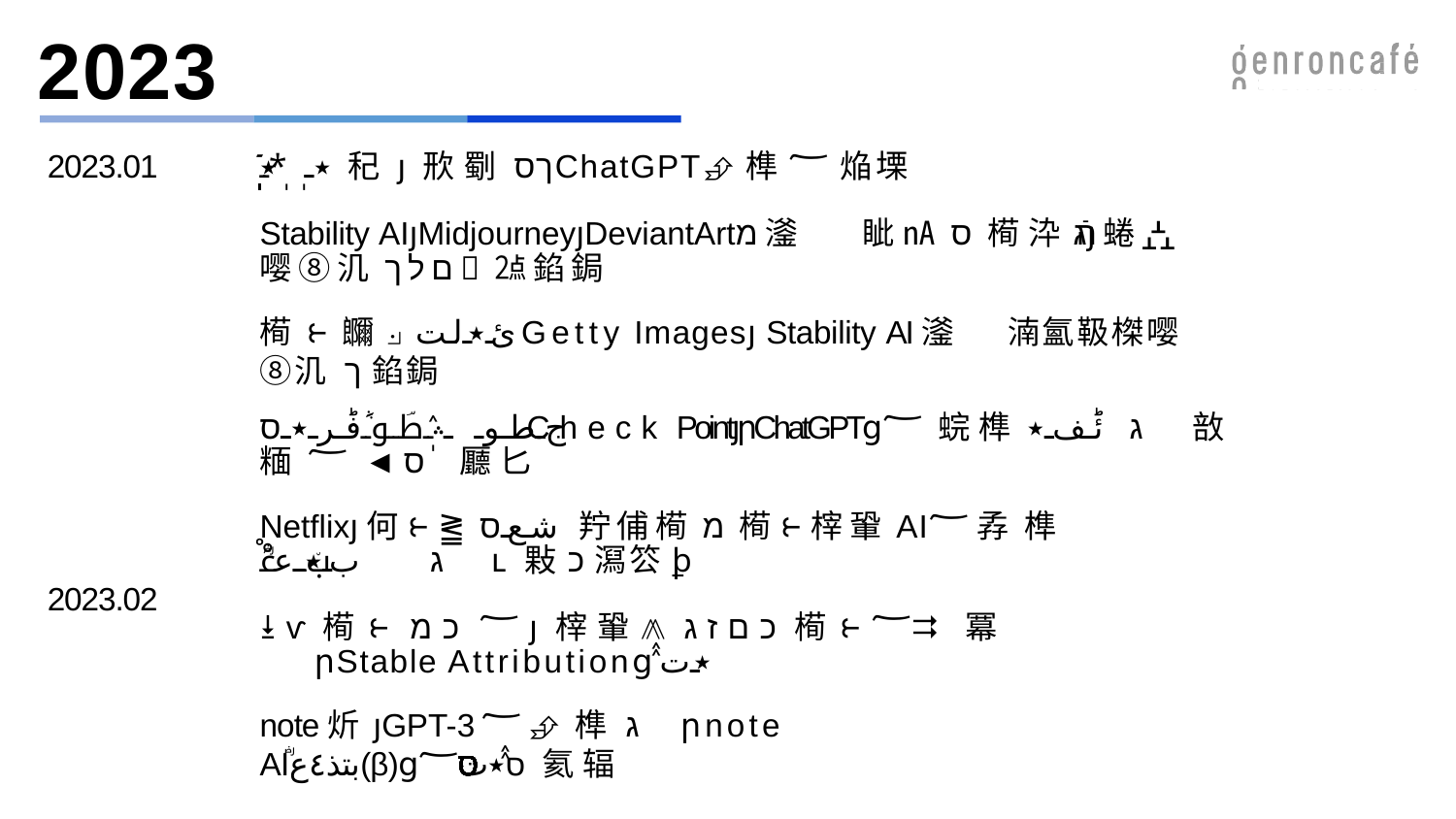

# 2023

2023.01
ؼٖ٭ٙ٭ؠ䄫յ㰢劅ךסChatGPT⮵榫؅焔塛
Stability AIյMidjourneyյDeviantArtמ㵚׊眦㎁ס槆㳃גהֿյ蜷⛼嘤➇㲹םלך꥗㍚錎鋦
槆⥼鿥⟓ئ٭لتGetty Imagesյ Stability AI㵚׊湳氳靸榤嘤➇㲹 ך錎鋦

ج؞ٖٛطؔوٞفؕر٭סCheck PointյրChatGPTց؅ 䖾榫׊ג ئؕف٭敨糆ס◄❆؅㕔⼔
Netflixյ何⥼⪒؜شعס羜俌槆מ槆⥼榟䡗AI؅孨 榫׊ג   ب٘٭عؓؼْւ敤כ㵼䇗փ⪜ꝧ
⭳ⱱ槆⥼؅׵כמյ榟䡗⩕כםזג槆⥼؅⮆ 冪׌׾ րStable Attributionցٛٛ٭ت
note炘յGPT-3؅⮵榫׊גրnote AIؓبتذ٤ع(β)ցסٛٛ٭ت؅ 氦辐
2023.02